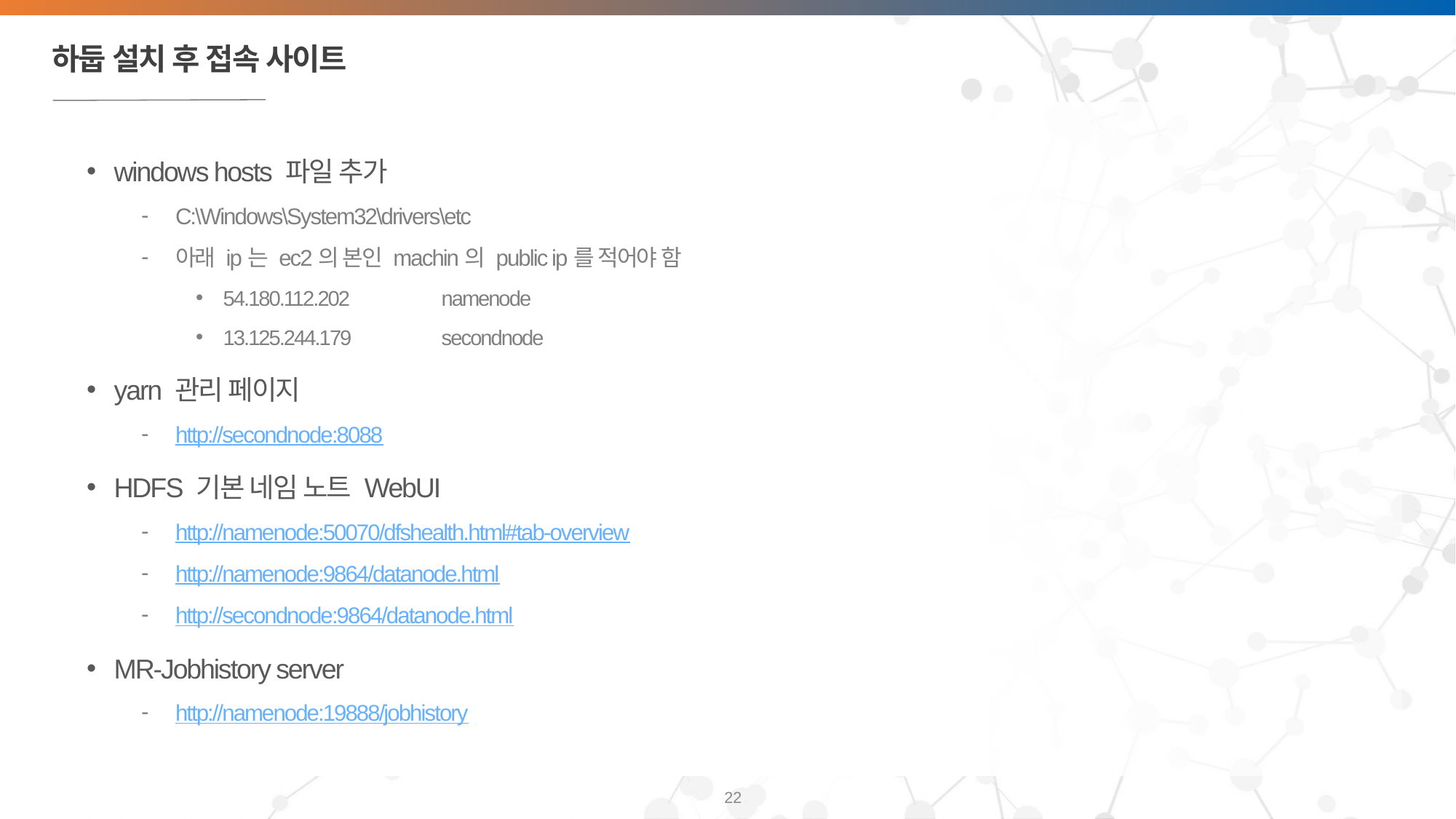

# 하둡 설치 후 접속 사이트

windows hosts 파일 추가
C:\Windows\System32\drivers\etc
아래 ip는 ec2의 본인 machin의 public ip를 적어야 함
54.180.112.202	namenode
13.125.244.179	secondnode
yarn 관리 페이지
http://secondnode:8088
HDFS 기본 네임 노트 WebUI
http://namenode:50070/dfshealth.html#tab-overview
http://namenode:9864/datanode.html
http://secondnode:9864/datanode.html
MR-Jobhistory server
http://namenode:19888/jobhistory

22